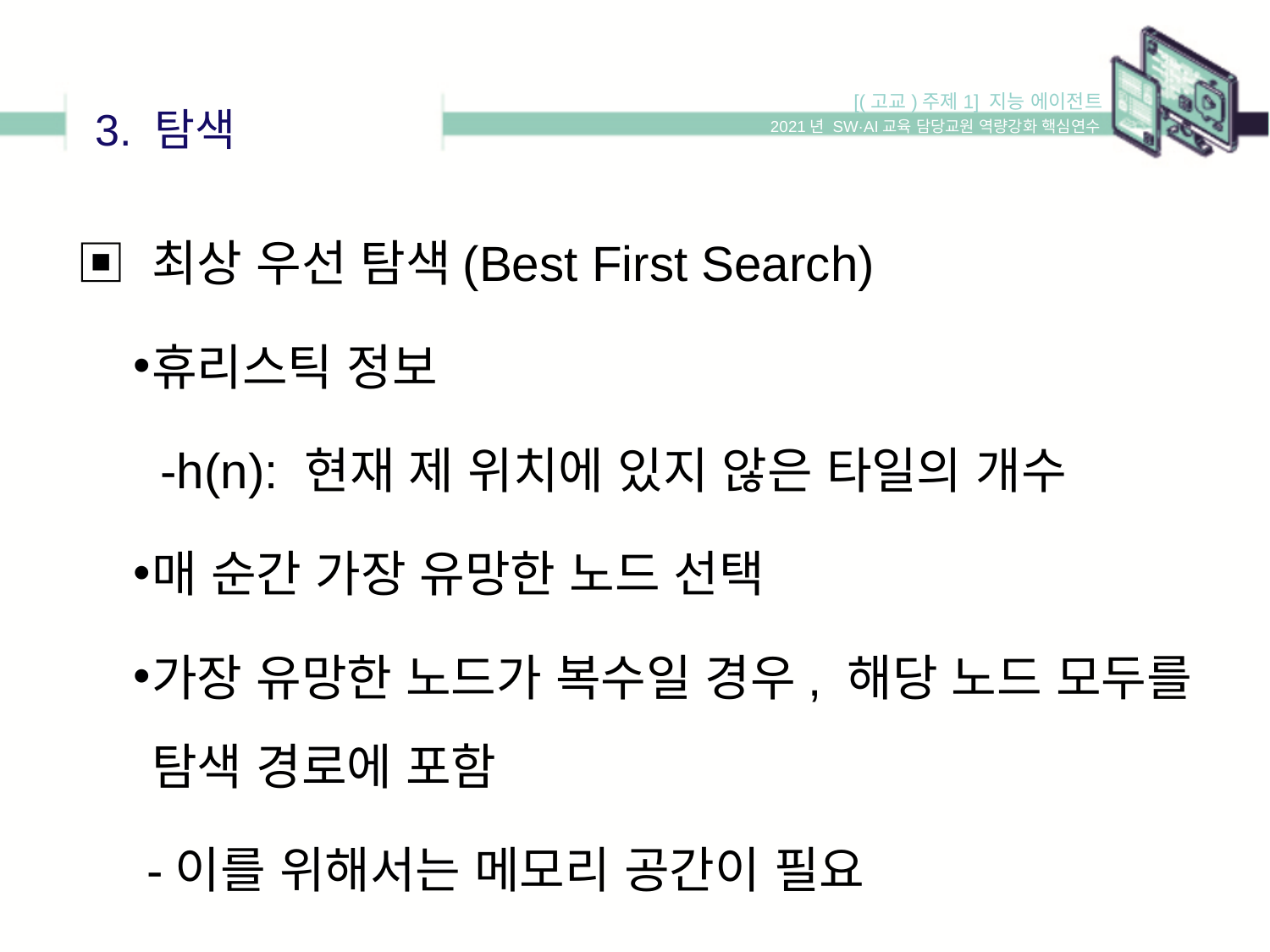

[(고교)주제1] 지능 에이전트
3. 탐색
2021년 SW·AI교육 담당교원 역량강화 핵심연수
▣ 최상 우선 탐색(Best First Search)
휴리스틱 정보
  -h(n): 현재 제 위치에 있지 않은 타일의 개수
매 순간 가장 유망한 노드 선택
가장 유망한 노드가 복수일 경우, 해당 노드 모두를 탐색 경로에 포함
 -이를 위해서는 메모리 공간이 필요